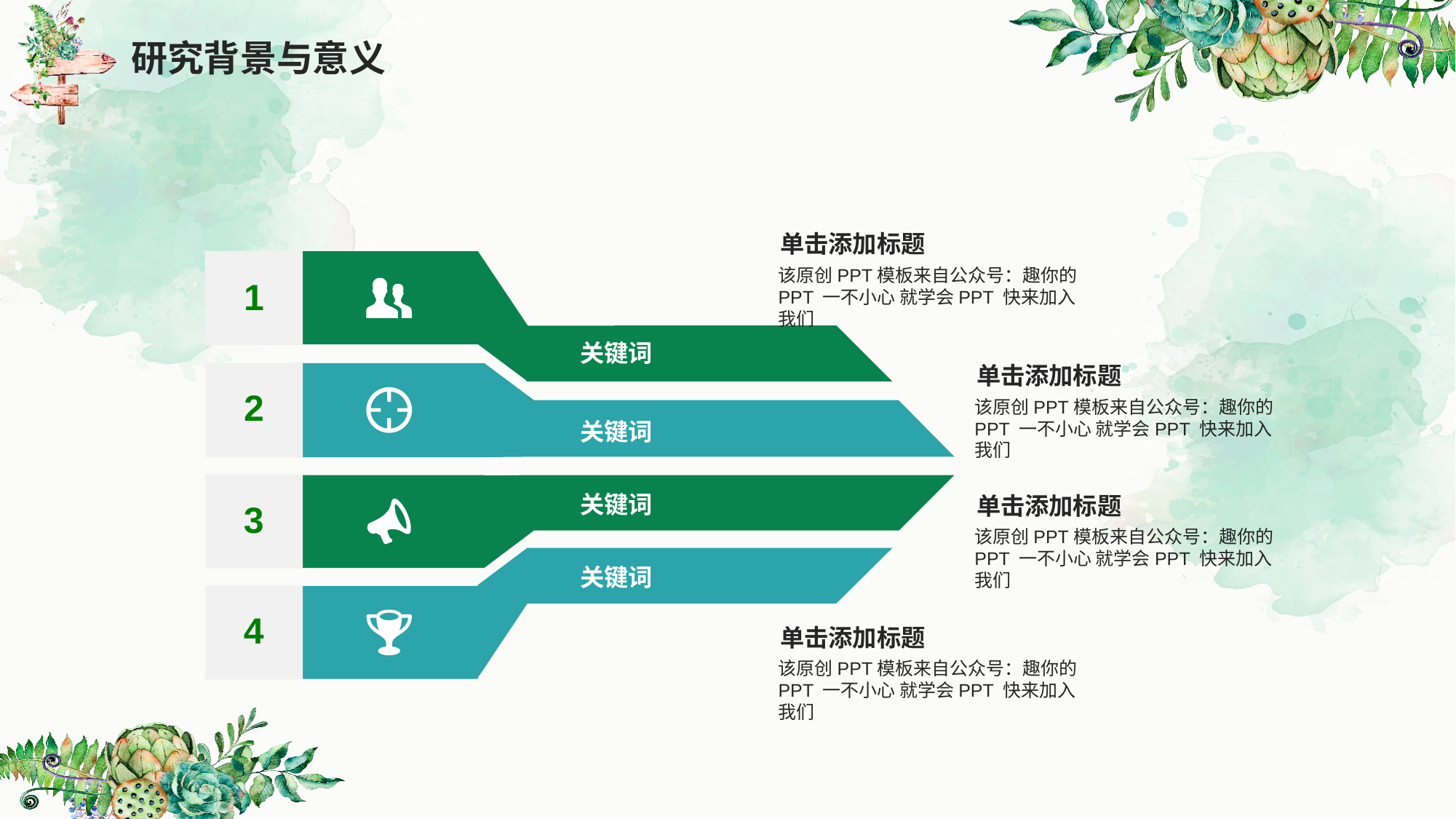

研究背景与意义

单击添加标题

1
该原创PPT模板来自公众号：趣你的PPT 一不小心 就学会PPT 快来加入我们

关键词
单击添加标题
2

该原创PPT模板来自公众号：趣你的PPT 一不小心 就学会PPT 快来加入我们
关键词

3
单击添加标题
关键词

该原创PPT模板来自公众号：趣你的PPT 一不小心 就学会PPT 快来加入我们
关键词

4

单击添加标题
该原创PPT模板来自公众号：趣你的PPT 一不小心 就学会PPT 快来加入我们